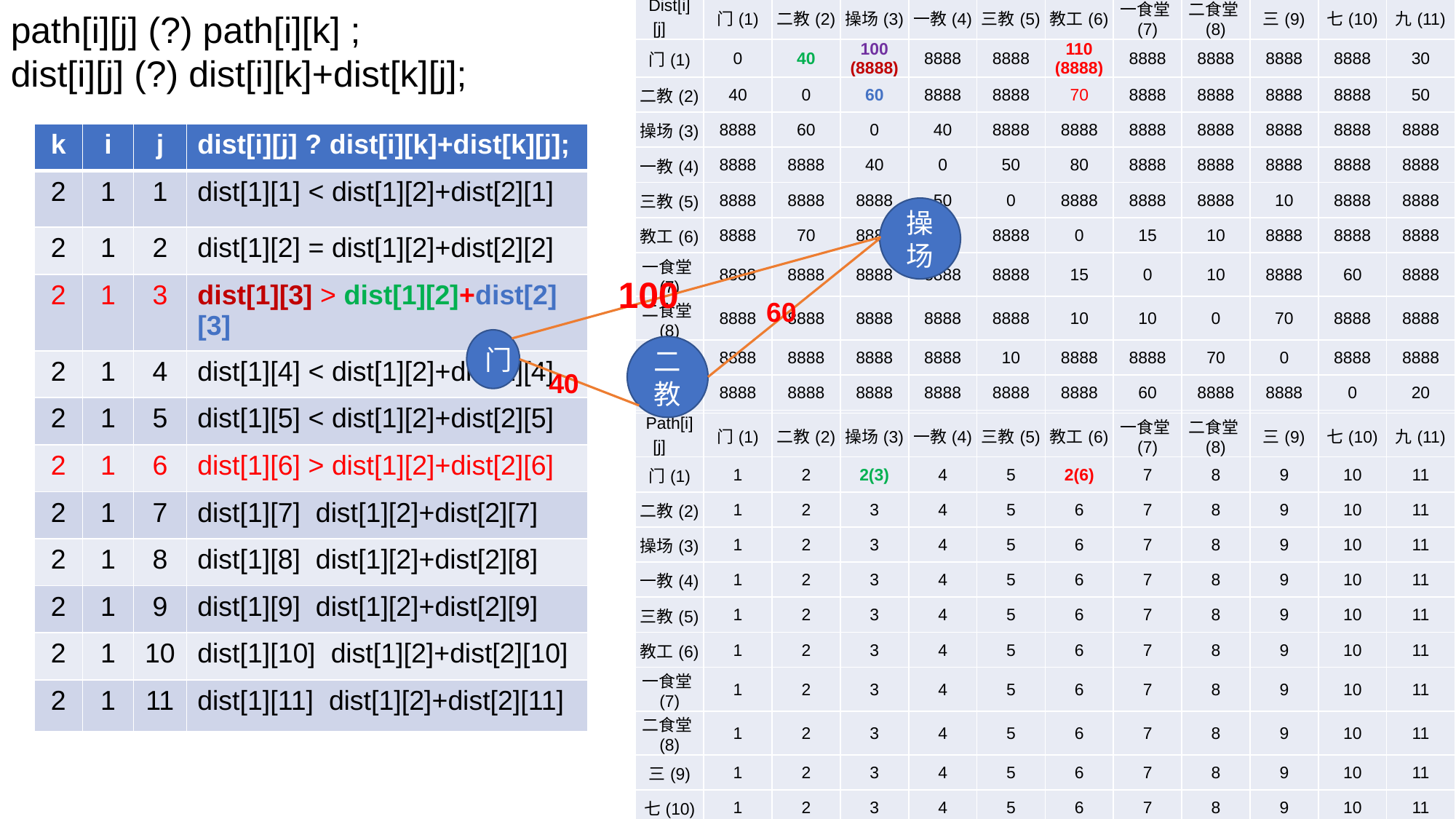

| Dist[i][j] | 门(1) | 二教(2) | 操场(3) | 一教(4) | 三教(5) | 教工(6) | 一食堂(7) | 二食堂(8) | 三(9) | 七(10) | 九(11) |
| --- | --- | --- | --- | --- | --- | --- | --- | --- | --- | --- | --- |
| 门(1) | 0 | 40 | 100 (8888) | 8888 | 8888 | 110 (8888) | 8888 | 8888 | 8888 | 8888 | 30 |
| 二教(2) | 40 | 0 | 60 | 8888 | 8888 | 70 | 8888 | 8888 | 8888 | 8888 | 50 |
| 操场(3) | 8888 | 60 | 0 | 40 | 8888 | 8888 | 8888 | 8888 | 8888 | 8888 | 8888 |
| 一教(4) | 8888 | 8888 | 40 | 0 | 50 | 80 | 8888 | 8888 | 8888 | 8888 | 8888 |
| 三教(5) | 8888 | 8888 | 8888 | 50 | 0 | 8888 | 8888 | 8888 | 10 | 8888 | 8888 |
| 教工(6) | 8888 | 70 | 8888 | 80 | 8888 | 0 | 15 | 10 | 8888 | 8888 | 8888 |
| 一食堂(7) | 8888 | 8888 | 8888 | 8888 | 8888 | 15 | 0 | 10 | 8888 | 60 | 8888 |
| 二食堂(8) | 8888 | 8888 | 8888 | 8888 | 8888 | 10 | 10 | 0 | 70 | 8888 | 8888 |
| 三(9) | 8888 | 8888 | 8888 | 8888 | 10 | 8888 | 8888 | 70 | 0 | 8888 | 8888 |
| 七(10) | 8888 | 8888 | 8888 | 8888 | 8888 | 8888 | 60 | 8888 | 8888 | 0 | 20 |
| 九(11) | 30 | 50 | 8888 | 8888 | 8888 | 8888 | 8888 | 8888 | 8888 | 20 | 0 |
path[i][j] (?) path[i][k] ;
dist[i][j] (?) dist[i][k]+dist[k][j];
| k | i | j | dist[i][j] ? dist[i][k]+dist[k][j]; |
| --- | --- | --- | --- |
| 2 | 1 | 1 | dist[1][1] < dist[1][2]+dist[2][1] |
| 2 | 1 | 2 | dist[1][2] = dist[1][2]+dist[2][2] |
| 2 | 1 | 3 | dist[1][3] > dist[1][2]+dist[2][3] |
| 2 | 1 | 4 | dist[1][4] < dist[1][2]+dist[2][4] |
| 2 | 1 | 5 | dist[1][5] < dist[1][2]+dist[2][5] |
| 2 | 1 | 6 | dist[1][6] > dist[1][2]+dist[2][6] |
| 2 | 1 | 7 | dist[1][7] dist[1][2]+dist[2][7] |
| 2 | 1 | 8 | dist[1][8] dist[1][2]+dist[2][8] |
| 2 | 1 | 9 | dist[1][9] dist[1][2]+dist[2][9] |
| 2 | 1 | 10 | dist[1][10] dist[1][2]+dist[2][10] |
| 2 | 1 | 11 | dist[1][11] dist[1][2]+dist[2][11] |
操场
100
60
门
二教
40
| Path[i][j] | 门(1) | 二教(2) | 操场(3) | 一教(4) | 三教(5) | 教工(6) | 一食堂(7) | 二食堂(8) | 三(9) | 七(10) | 九(11) |
| --- | --- | --- | --- | --- | --- | --- | --- | --- | --- | --- | --- |
| 门(1) | 1 | 2 | 2(3) | 4 | 5 | 2(6) | 7 | 8 | 9 | 10 | 11 |
| 二教(2) | 1 | 2 | 3 | 4 | 5 | 6 | 7 | 8 | 9 | 10 | 11 |
| 操场(3) | 1 | 2 | 3 | 4 | 5 | 6 | 7 | 8 | 9 | 10 | 11 |
| 一教(4) | 1 | 2 | 3 | 4 | 5 | 6 | 7 | 8 | 9 | 10 | 11 |
| 三教(5) | 1 | 2 | 3 | 4 | 5 | 6 | 7 | 8 | 9 | 10 | 11 |
| 教工(6) | 1 | 2 | 3 | 4 | 5 | 6 | 7 | 8 | 9 | 10 | 11 |
| 一食堂(7) | 1 | 2 | 3 | 4 | 5 | 6 | 7 | 8 | 9 | 10 | 11 |
| 二食堂(8) | 1 | 2 | 3 | 4 | 5 | 6 | 7 | 8 | 9 | 10 | 11 |
| 三(9) | 1 | 2 | 3 | 4 | 5 | 6 | 7 | 8 | 9 | 10 | 11 |
| 七(10) | 1 | 2 | 3 | 4 | 5 | 6 | 7 | 8 | 9 | 10 | 11 |
| 九(11) | 1 | 2 | 3 | 4 | 5 | 6 | 7 | 8 | 9 | 10 | 11 |